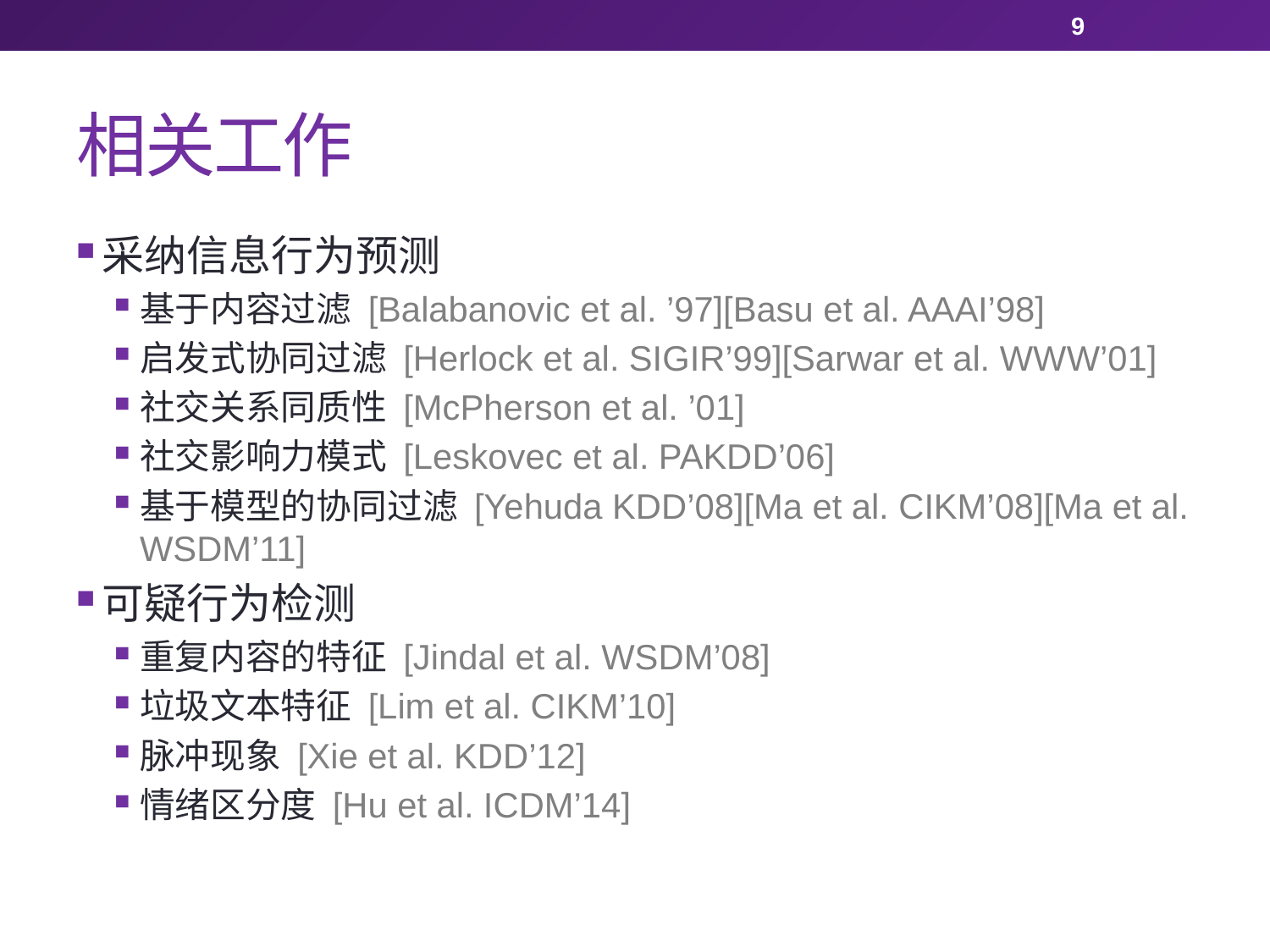

9
# 相关工作
采纳信息行为预测
基于内容过滤 [Balabanovic et al. ’97][Basu et al. AAAI’98]
启发式协同过滤 [Herlock et al. SIGIR’99][Sarwar et al. WWW’01]
社交关系同质性 [McPherson et al. ’01]
社交影响力模式 [Leskovec et al. PAKDD’06]
基于模型的协同过滤 [Yehuda KDD’08][Ma et al. CIKM’08][Ma et al. WSDM’11]
可疑行为检测
重复内容的特征 [Jindal et al. WSDM’08]
垃圾文本特征 [Lim et al. CIKM’10]
脉冲现象 [Xie et al. KDD’12]
情绪区分度 [Hu et al. ICDM’14]